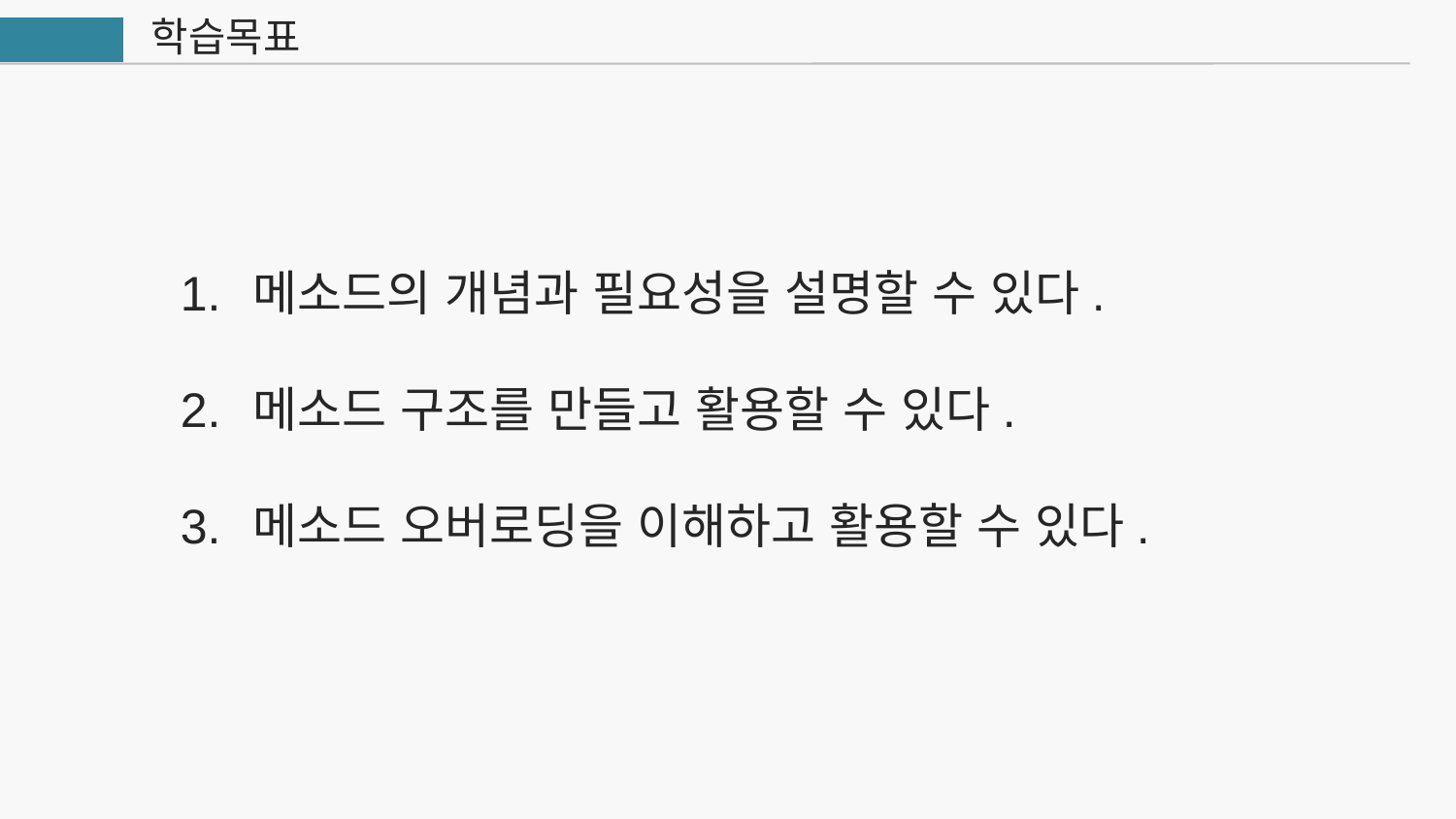

학습목표
Java
메소드의 개념과 필요성을 설명할 수 있다.

메소드 구조를 만들고 활용할 수 있다.

메소드 오버로딩을 이해하고 활용할 수 있다.